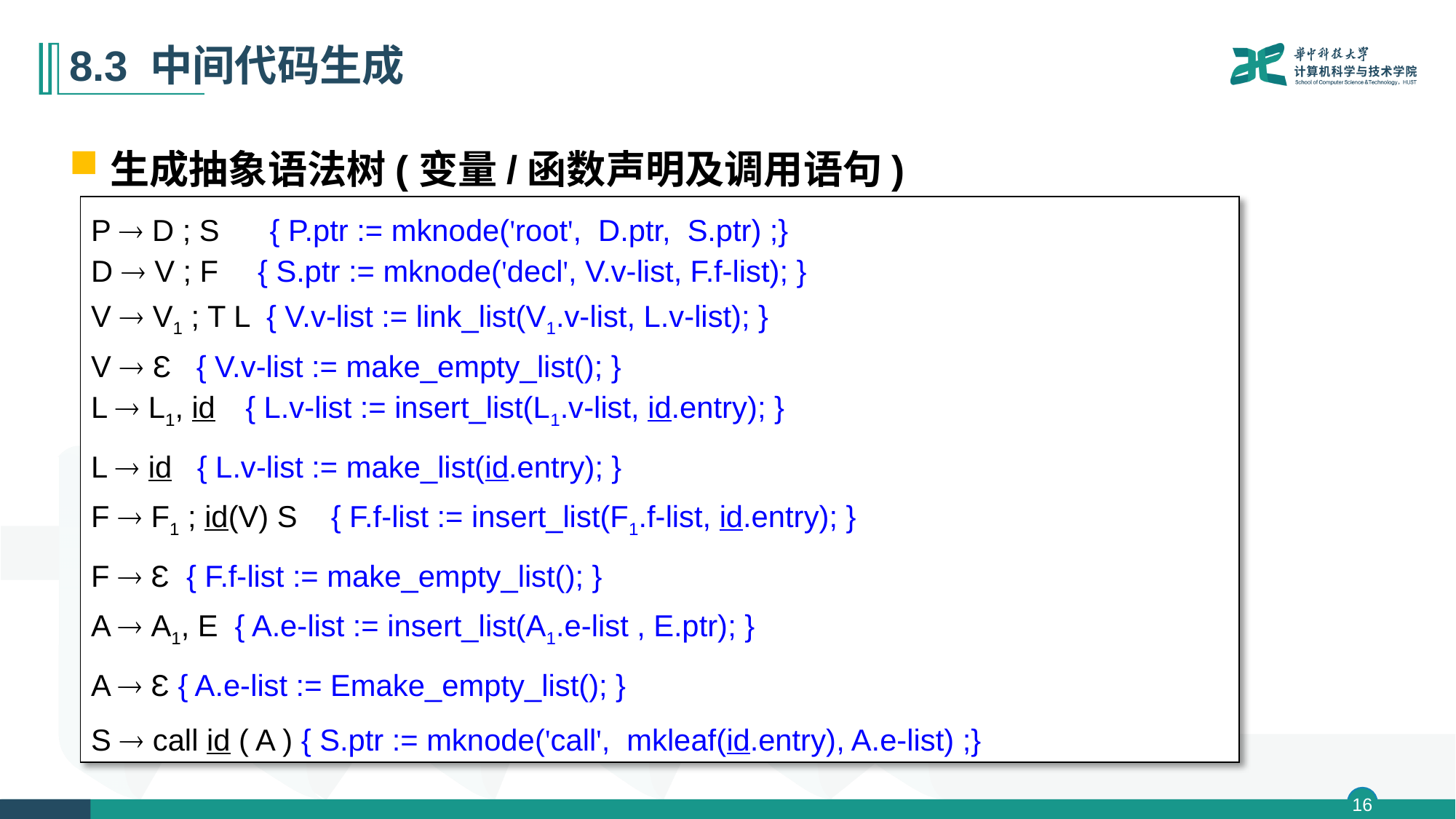

# 8.3 中间代码生成
生成抽象语法树(变量/函数声明及调用语句)
P → D ; S      { P.ptr := mknode('root',  D.ptr,  S.ptr) ;}
D → V ; F        { S.ptr := mknode('decl', V.v-list, F.f-list); }
V → V1 ; T L  { V.v-list := link_list(V1.v-list, L.v-list); }
V → Ɛ   { V.v-list := make_empty_list(); }
L → L1, id    { L.v-list := insert_list(L1.v-list, id.entry); }
L → id   { L.v-list := make_list(id.entry); }
F → F1 ; id(V) S    { F.f-list := insert_list(F1.f-list, id.entry); }
F → Ɛ  { F.f-list := make_empty_list(); }
A → A1, E  { A.e-list := insert_list(A1.e-list , E.ptr); }
A → Ɛ { A.e-list := Emake_empty_list(); }
S → call id ( A ) { S.ptr := mknode('call',  mkleaf(id.entry), A.e-list) ;}